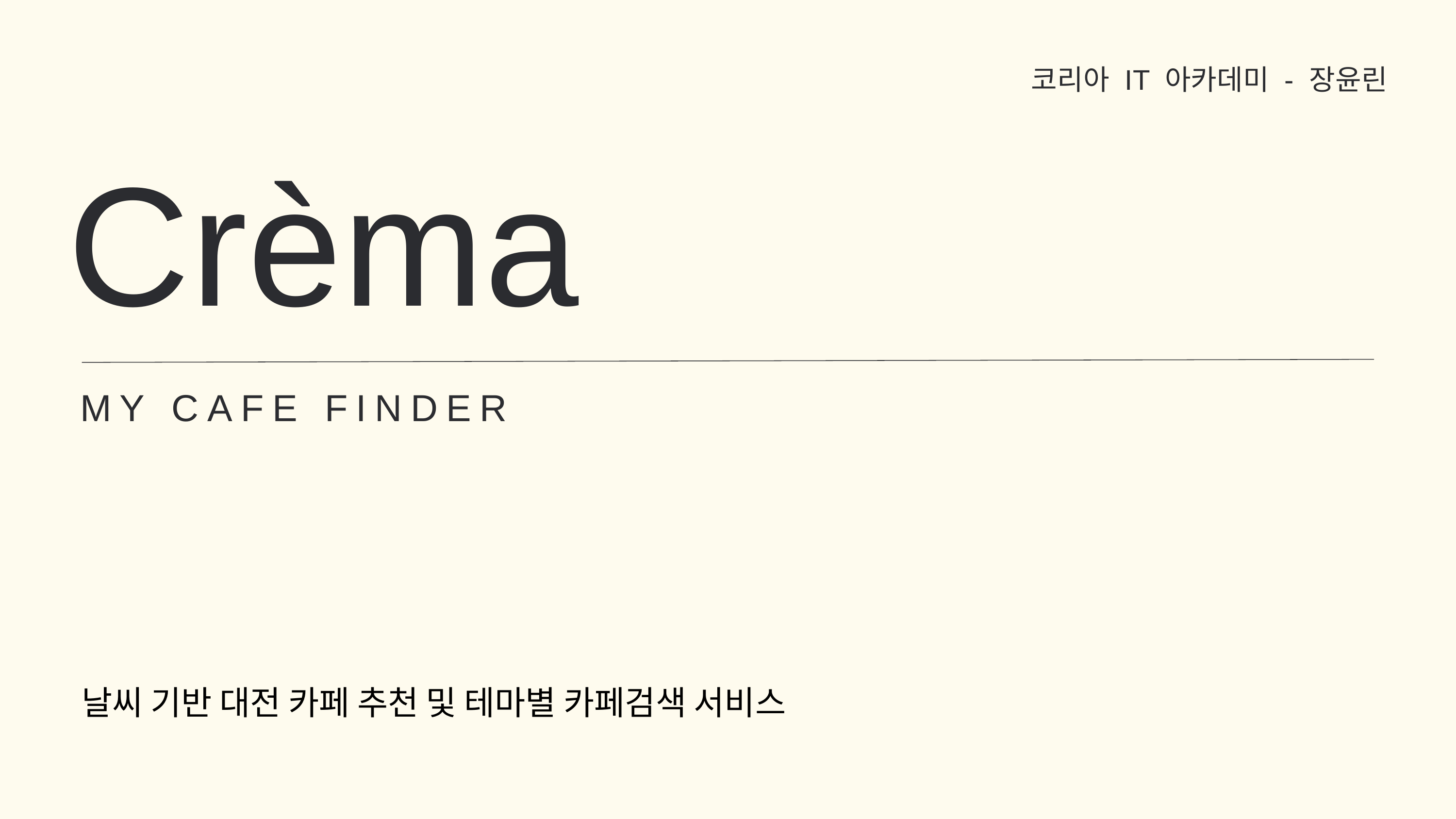

코리아 IT 아카데미 - 장윤린
Crèma

MY CAFE FINDER
날씨 기반 대전 카페 추천 및 테마별 카페검색 서비스